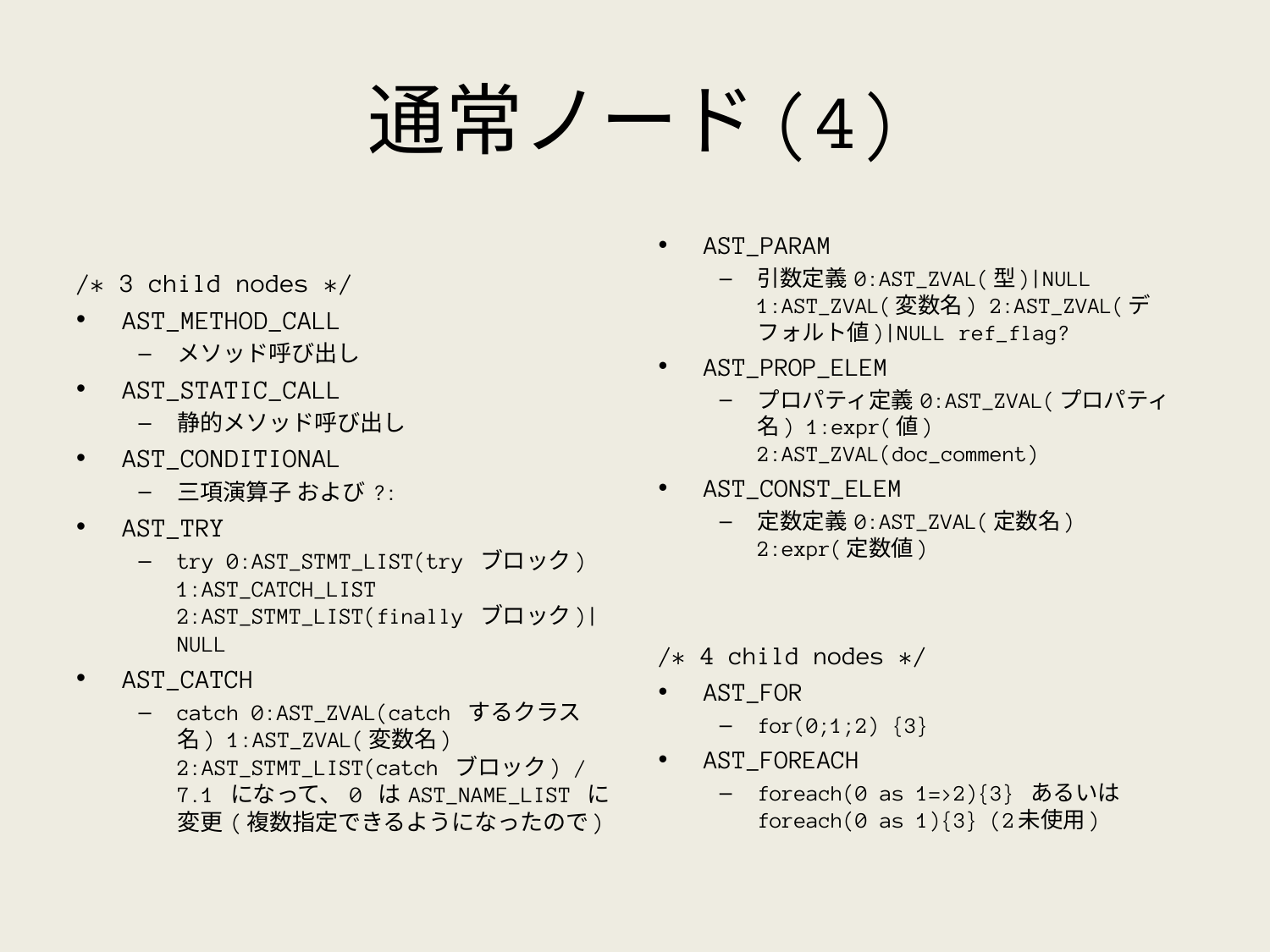

# 通常ノード(4)

/* 3 child nodes */
AST_METHOD_CALL
メソッド呼び出し
AST_STATIC_CALL
静的メソッド呼び出し
AST_CONDITIONAL
三項演算子 および ?:
AST_TRY
try 0:AST_STMT_LIST(try ブロック) 1:AST_CATCH_LIST 2:AST_STMT_LIST(finally ブロック)|NULL
AST_CATCH
catch 0:AST_ZVAL(catch するクラス名) 1:AST_ZVAL(変数名) 2:AST_STMT_LIST(catch ブロック) / 7.1 になって、 0 は AST_NAME_LIST に変更 (複数指定できるようになったので)

AST_PARAM
引数定義 0:AST_ZVAL(型)|NULL 1:AST_ZVAL(変数名) 2:AST_ZVAL(デフォルト値)|NULL	ref_flag?
AST_PROP_ELEM
プロパティ定義 0:AST_ZVAL(プロパティ名) 1:expr(値) 2:AST_ZVAL(doc_comment)
AST_CONST_ELEM
定数定義 0:AST_ZVAL(定数名) 2:expr(定数値)

/* 4 child nodes */
AST_FOR
for(0;1;2) {3}
AST_FOREACH
foreach(0 as 1=>2){3} あるいは foreach(0 as 1){3} (2未使用)